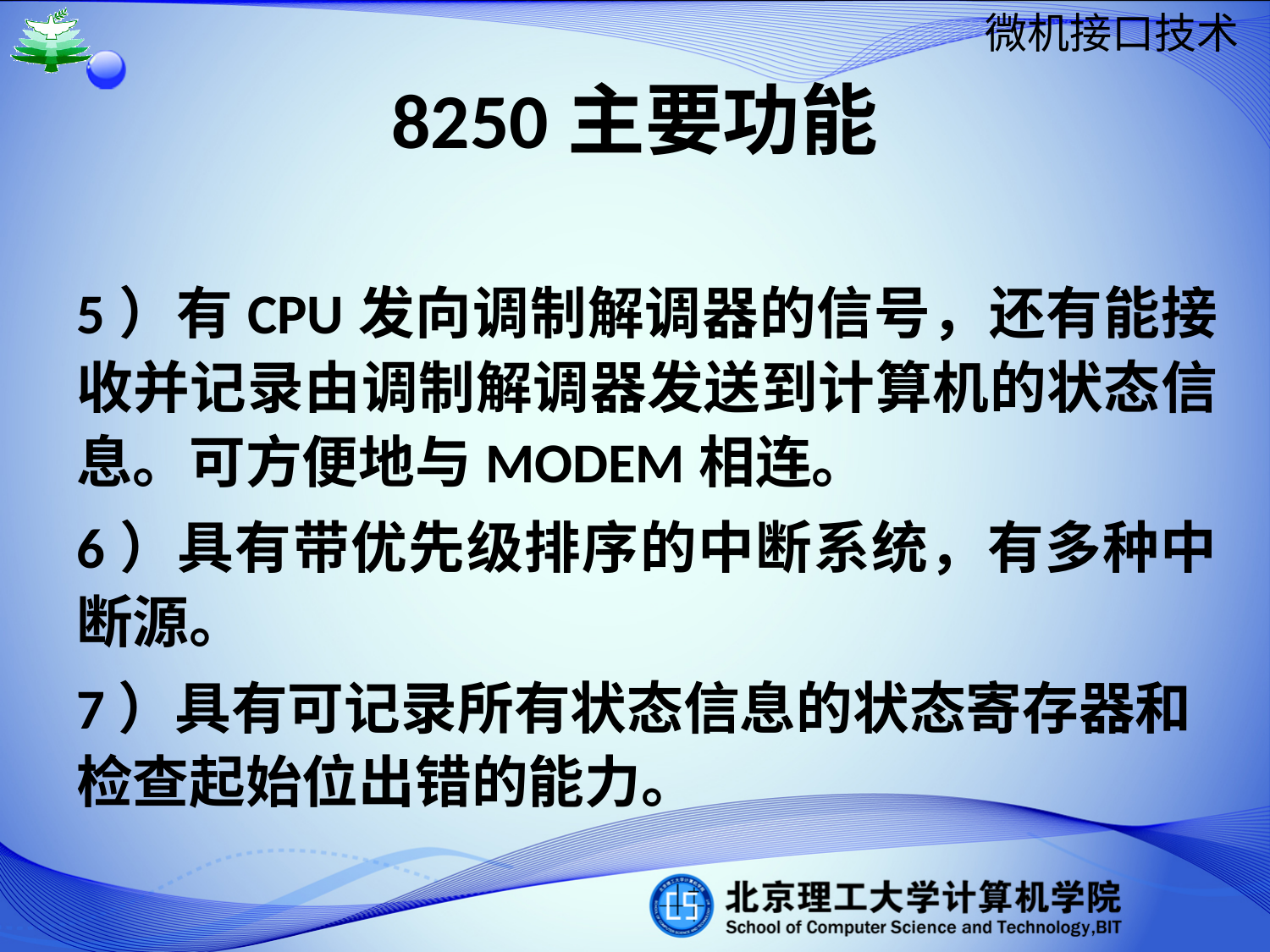

# 8250主要功能
5）有CPU发向调制解调器的信号，还有能接收并记录由调制解调器发送到计算机的状态信息。可方便地与MODEM相连。
6）具有带优先级排序的中断系统，有多种中断源。
7）具有可记录所有状态信息的状态寄存器和检查起始位出错的能力。